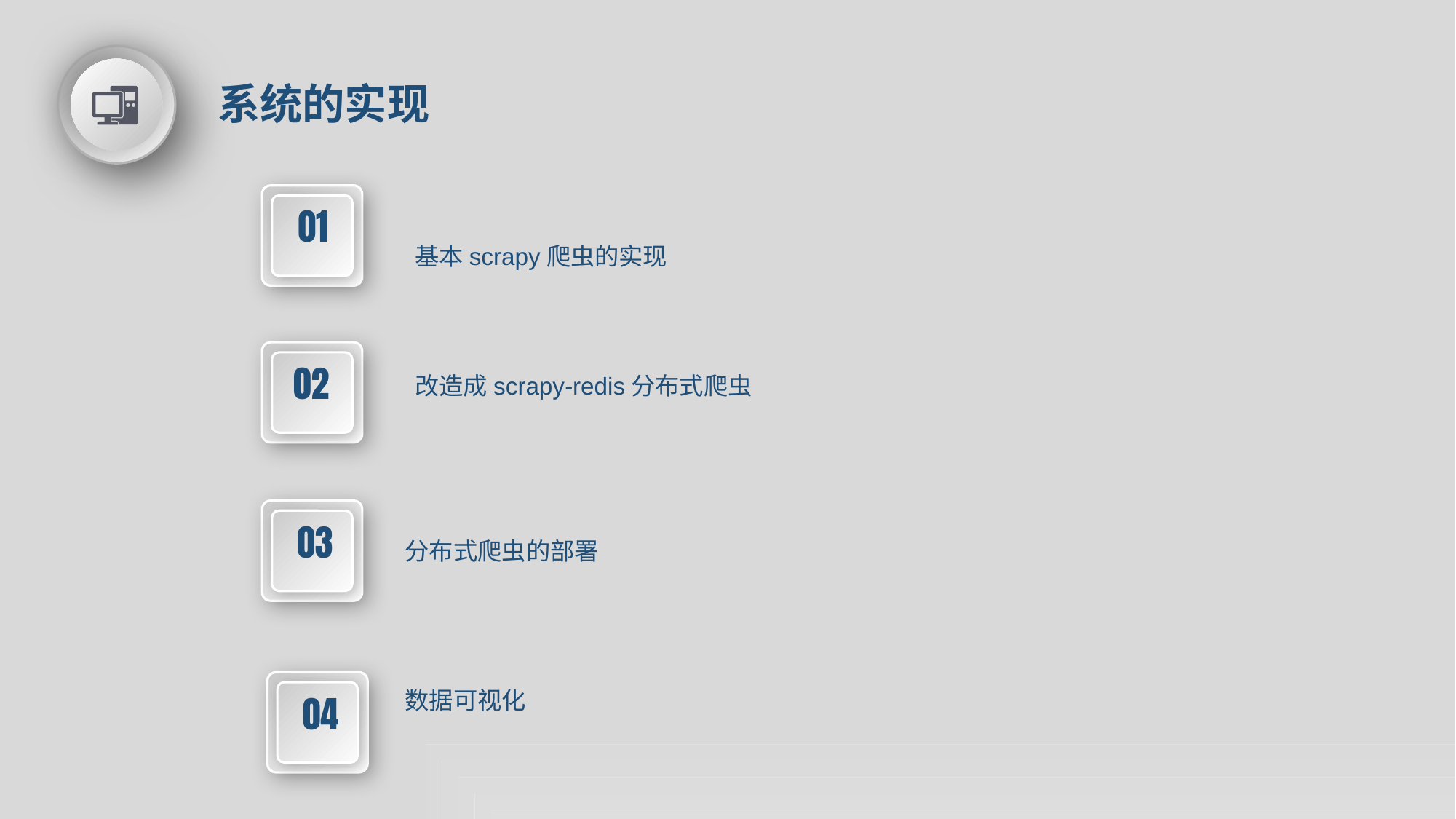

系统的实现

01
基本scrapy爬虫的实现

02
改造成scrapy-redis分布式爬虫

03
分布式爬虫的部署

04
数据可视化